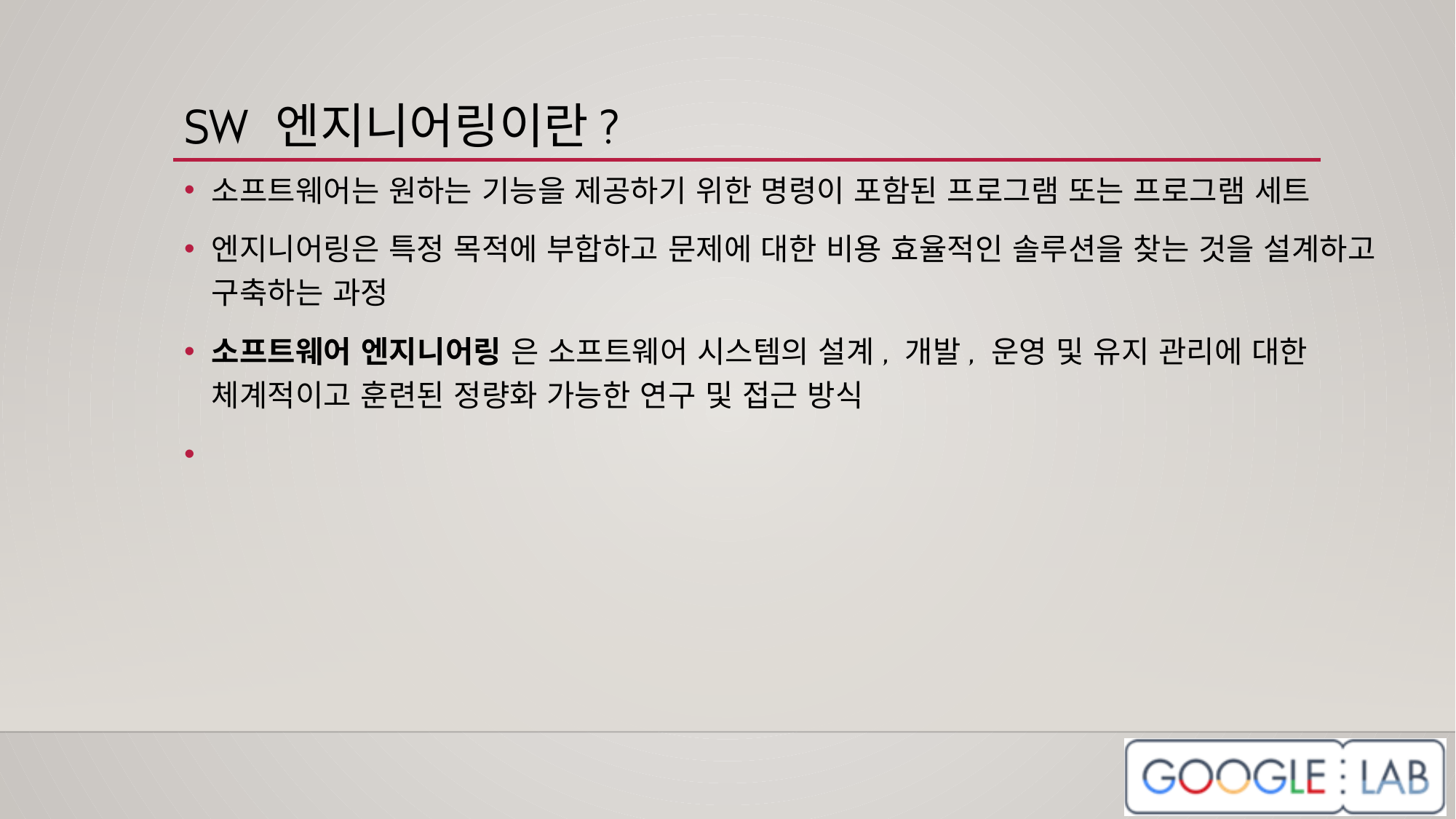

# SW 엔지니어링이란?
소프트웨어는 원하는 기능을 제공하기 위한 명령이 포함된 프로그램 또는 프로그램 세트
엔지니어링은 특정 목적에 부합하고 문제에 대한 비용 효율적인 솔루션을 찾는 것을 설계하고 구축하는 과정
소프트웨어 엔지니어링 은 소프트웨어 시스템의 설계, 개발, 운영 및 유지 관리에 대한 체계적이고 훈련된 정량화 가능한 연구 및 접근 방식